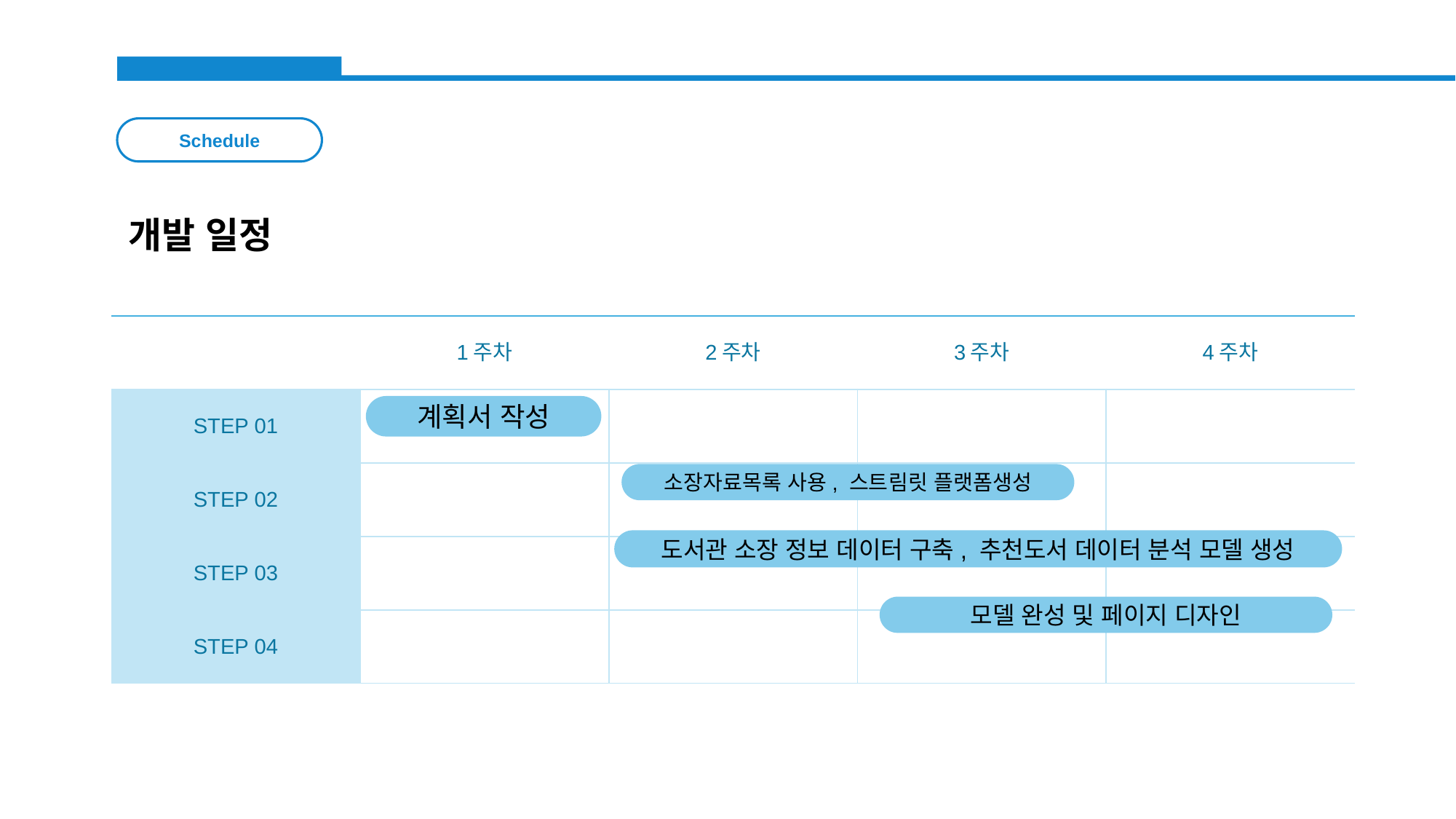

Schedule
개발 일정
|  | 1주차 | 2주차 | 3주차 | 4주차 |
| --- | --- | --- | --- | --- |
| STEP 01 |  |  |  |  |
| STEP 02 |  |  |  |  |
| STEP 03 |  |  |  |  |
| STEP 04 |  |  |  |  |
계획서 작성
소장자료목록 사용, 스트림릿 플랫폼생성
도서관 소장 정보 데이터 구축, 추천도서 데이터 분석 모델 생성
모델 완성 및 페이지 디자인